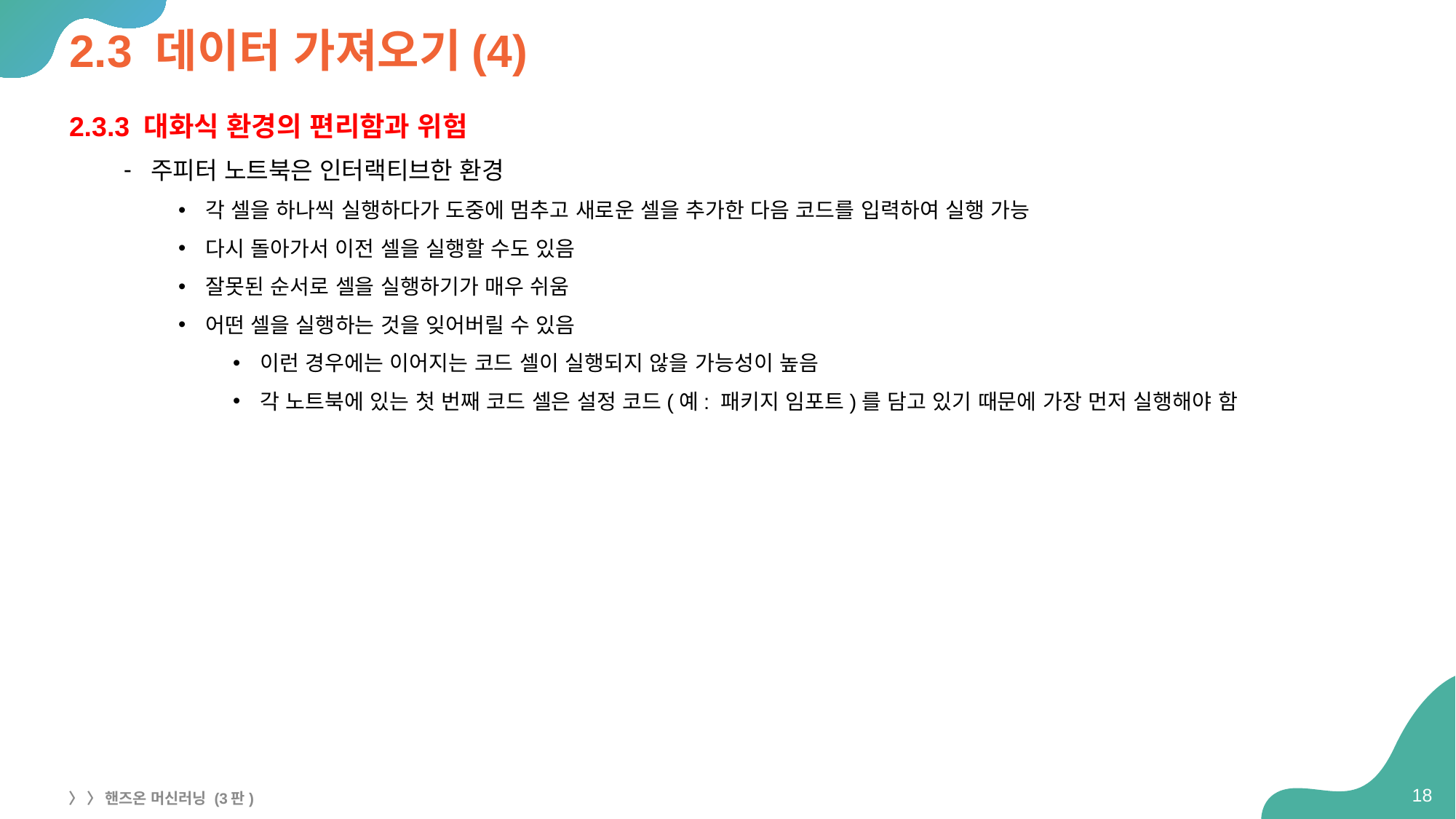

# 2.3 데이터 가져오기(4)
2.3.3 대화식 환경의 편리함과 위험
주피터 노트북은 인터랙티브한 환경
각 셀을 하나씩 실행하다가 도중에 멈추고 새로운 셀을 추가한 다음 코드를 입력하여 실행 가능
다시 돌아가서 이전 셀을 실행할 수도 있음
잘못된 순서로 셀을 실행하기가 매우 쉬움
어떤 셀을 실행하는 것을 잊어버릴 수 있음
이런 경우에는 이어지는 코드 셀이 실행되지 않을 가능성이 높음
각 노트북에 있는 첫 번째 코드 셀은 설정 코드(예: 패키지 임포트)를 담고 있기 때문에 가장 먼저 실행해야 함
18
〉 〉 핸즈온 머신러닝 (3판)